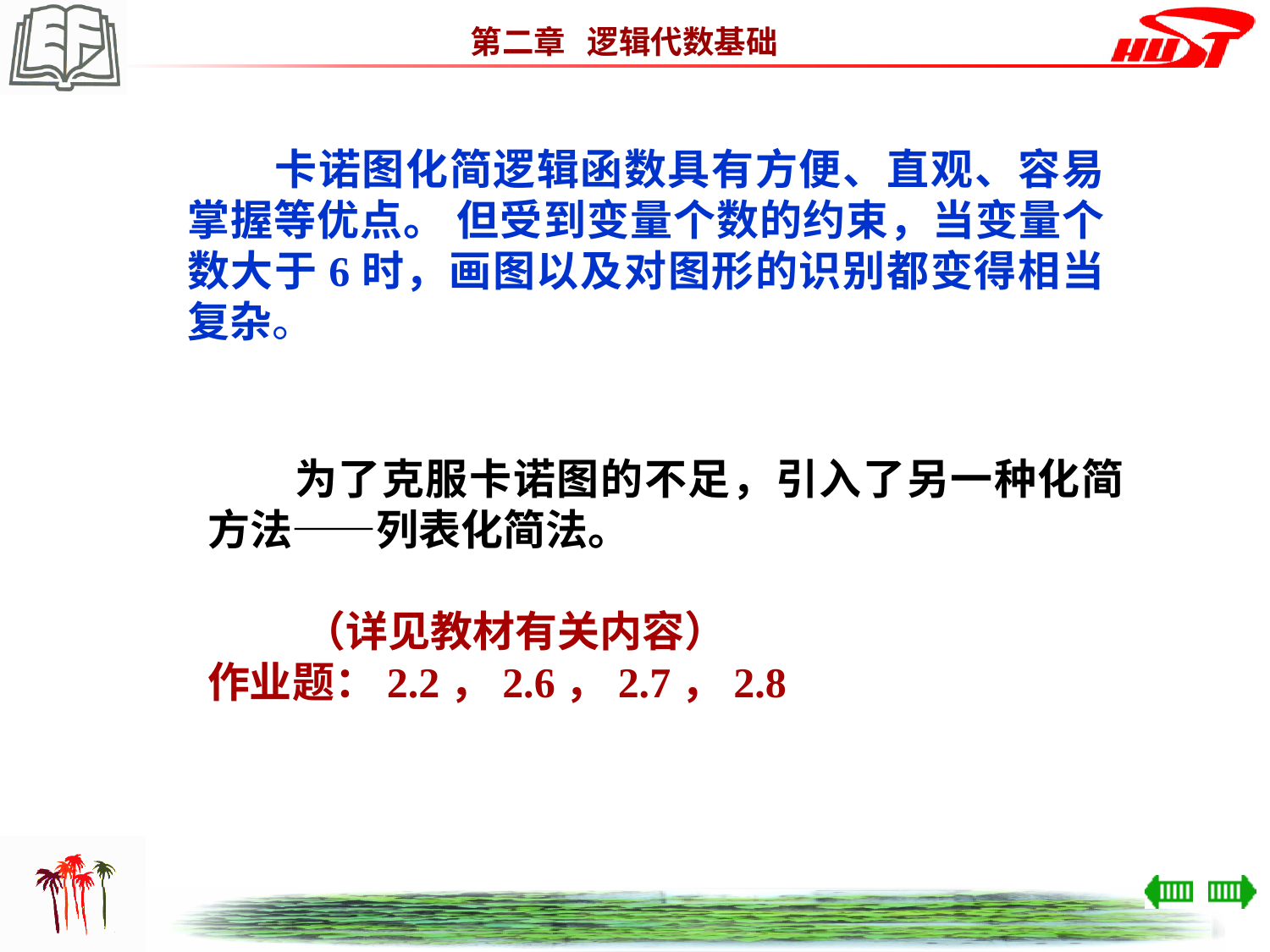

卡诺图化简逻辑函数具有方便、直观、容易掌握等优点。 但受到变量个数的约束，当变量个数大于6时，画图以及对图形的识别都变得相当复杂。
　　为了克服卡诺图的不足，引入了另一种化简方法——列表化简法。

         （详见教材有关内容）
作业题：2.2，2.6，2.7，2.8